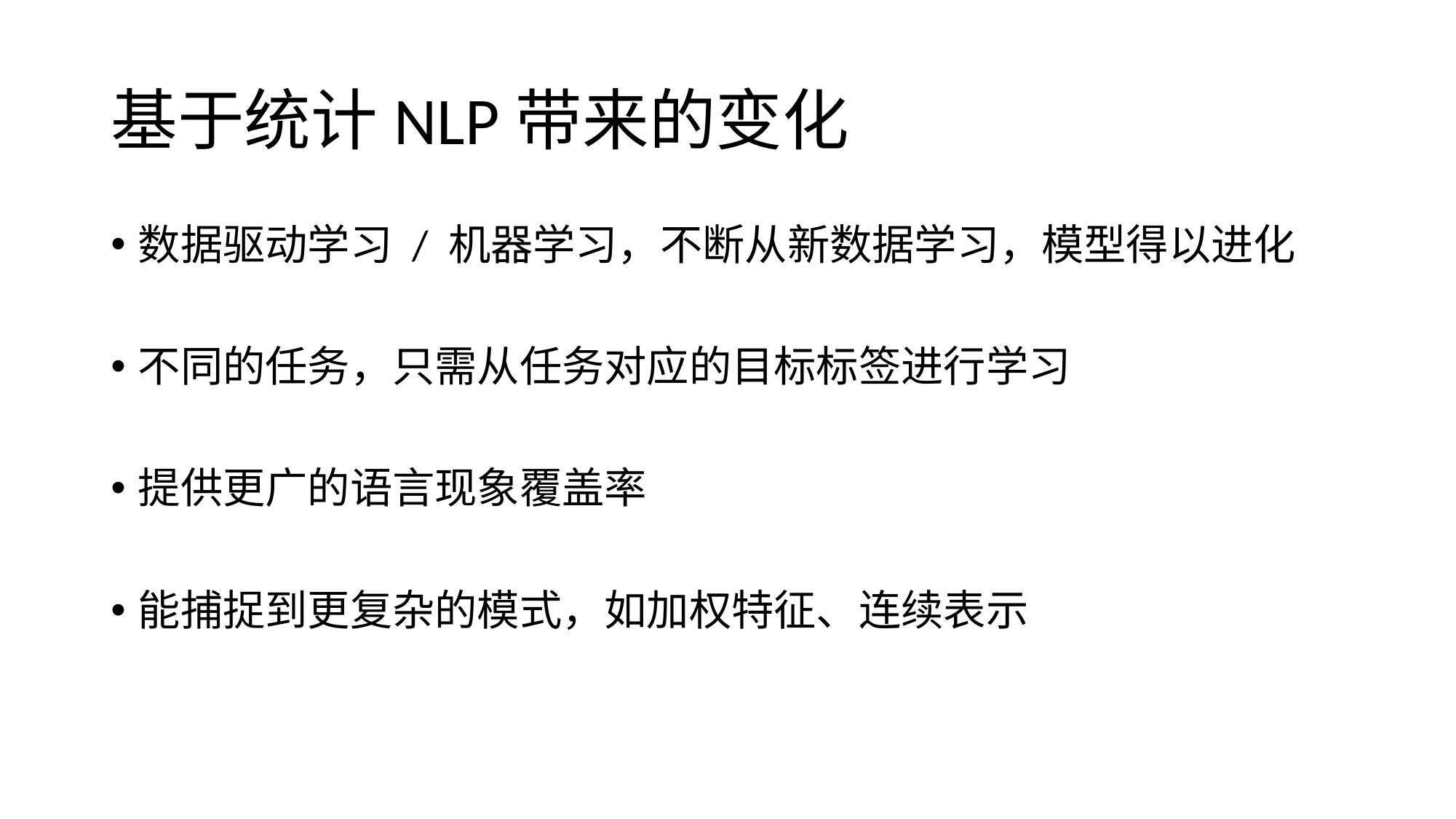

# 基于统计NLP带来的变化
数据驱动学习 / 机器学习，不断从新数据学习，模型得以进化

不同的任务，只需从任务对应的目标标签进行学习

提供更广的语言现象覆盖率

能捕捉到更复杂的模式，如加权特征、连续表示